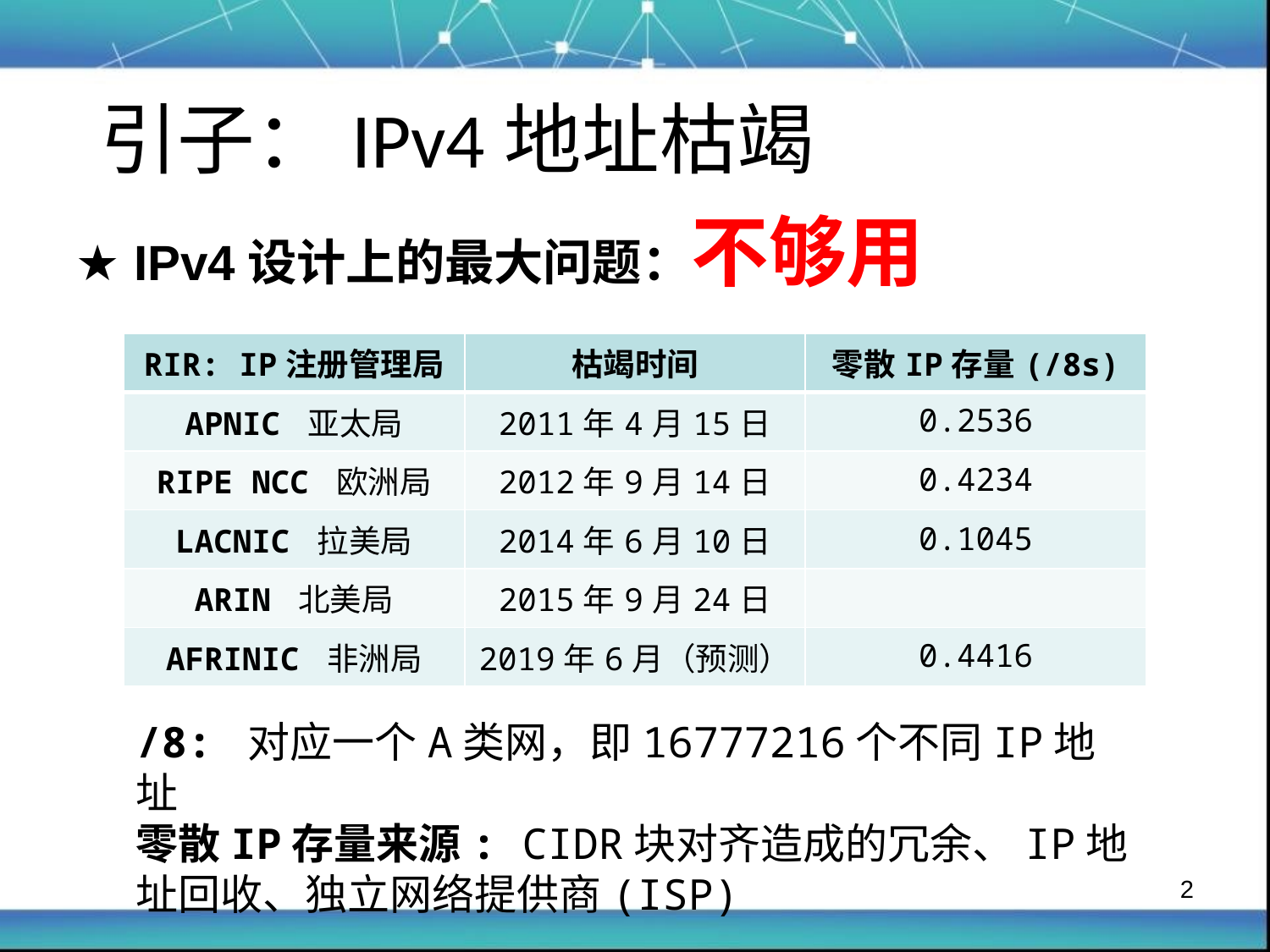

引子：IPv4地址枯竭
★ IPv4设计上的最大问题：不够用

| RIR: IP注册管理局 | 枯竭时间 | 零散IP存量(/8s) |
| --- | --- | --- |
| APNIC 亚太局 | 2011年4月15日 | 0.2536 |
| RIPE NCC 欧洲局 | 2012年9月14日 | 0.4234 |
| LACNIC 拉美局 | 2014年6月10日 | 0.1045 |
| ARIN 北美局 | 2015年9月24日 |  |
| AFRINIC 非洲局 | 2019年6月（预测） | 0.4416 |
/8: 对应一个A类网，即16777216个不同IP地址
零散IP存量来源: CIDR块对齐造成的冗余、IP地址回收、独立网络提供商(ISP)
2